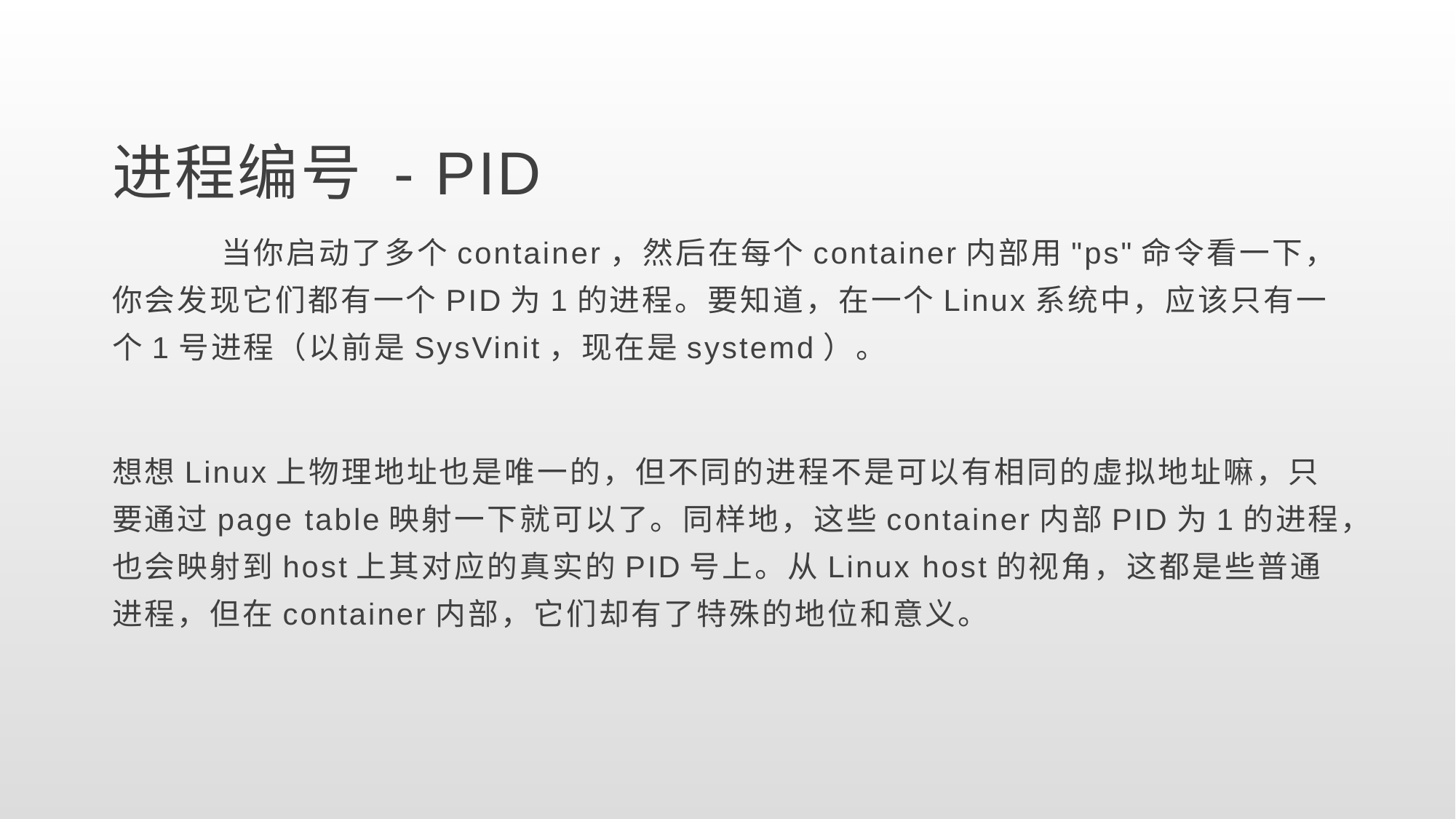

进程编号 - PID
	当你启动了多个container，然后在每个container内部用"ps"命令看一下，你会发现它们都有一个PID为1的进程。要知道，在一个Linux系统中，应该只有一个1号进程（以前是SysVinit，现在是systemd）。

想想Linux上物理地址也是唯一的，但不同的进程不是可以有相同的虚拟地址嘛，只要通过page table映射一下就可以了。同样地，这些container内部PID为1的进程，也会映射到host上其对应的真实的PID号上。从Linux host的视角，这都是些普通进程，但在container内部，它们却有了特殊的地位和意义。